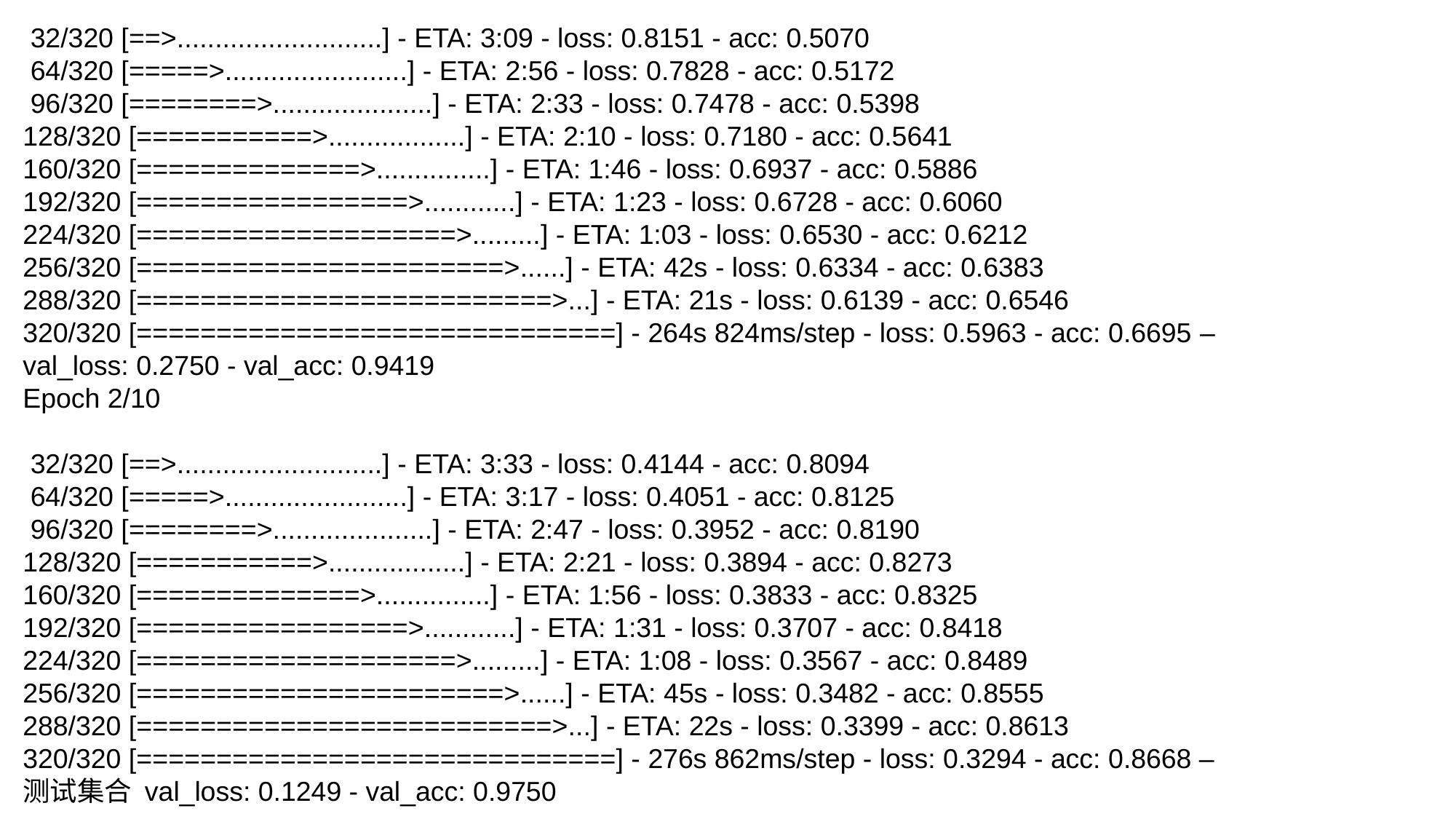

32/320 [==>...........................] - ETA: 3:09 - loss: 0.8151 - acc: 0.5070
 64/320 [=====>........................] - ETA: 2:56 - loss: 0.7828 - acc: 0.5172
 96/320 [========>.....................] - ETA: 2:33 - loss: 0.7478 - acc: 0.5398
128/320 [===========>..................] - ETA: 2:10 - loss: 0.7180 - acc: 0.5641
160/320 [==============>...............] - ETA: 1:46 - loss: 0.6937 - acc: 0.5886
192/320 [=================>............] - ETA: 1:23 - loss: 0.6728 - acc: 0.6060
224/320 [====================>.........] - ETA: 1:03 - loss: 0.6530 - acc: 0.6212
256/320 [=======================>......] - ETA: 42s - loss: 0.6334 - acc: 0.6383
288/320 [==========================>...] - ETA: 21s - loss: 0.6139 - acc: 0.6546
320/320 [==============================] - 264s 824ms/step - loss: 0.5963 - acc: 0.6695 –
val_loss: 0.2750 - val_acc: 0.9419
Epoch 2/10

 32/320 [==>...........................] - ETA: 3:33 - loss: 0.4144 - acc: 0.8094
 64/320 [=====>........................] - ETA: 3:17 - loss: 0.4051 - acc: 0.8125
 96/320 [========>.....................] - ETA: 2:47 - loss: 0.3952 - acc: 0.8190
128/320 [===========>..................] - ETA: 2:21 - loss: 0.3894 - acc: 0.8273
160/320 [==============>...............] - ETA: 1:56 - loss: 0.3833 - acc: 0.8325
192/320 [=================>............] - ETA: 1:31 - loss: 0.3707 - acc: 0.8418
224/320 [====================>.........] - ETA: 1:08 - loss: 0.3567 - acc: 0.8489
256/320 [=======================>......] - ETA: 45s - loss: 0.3482 - acc: 0.8555
288/320 [==========================>...] - ETA: 22s - loss: 0.3399 - acc: 0.8613
320/320 [==============================] - 276s 862ms/step - loss: 0.3294 - acc: 0.8668 –
测试集合 val_loss: 0.1249 - val_acc: 0.9750